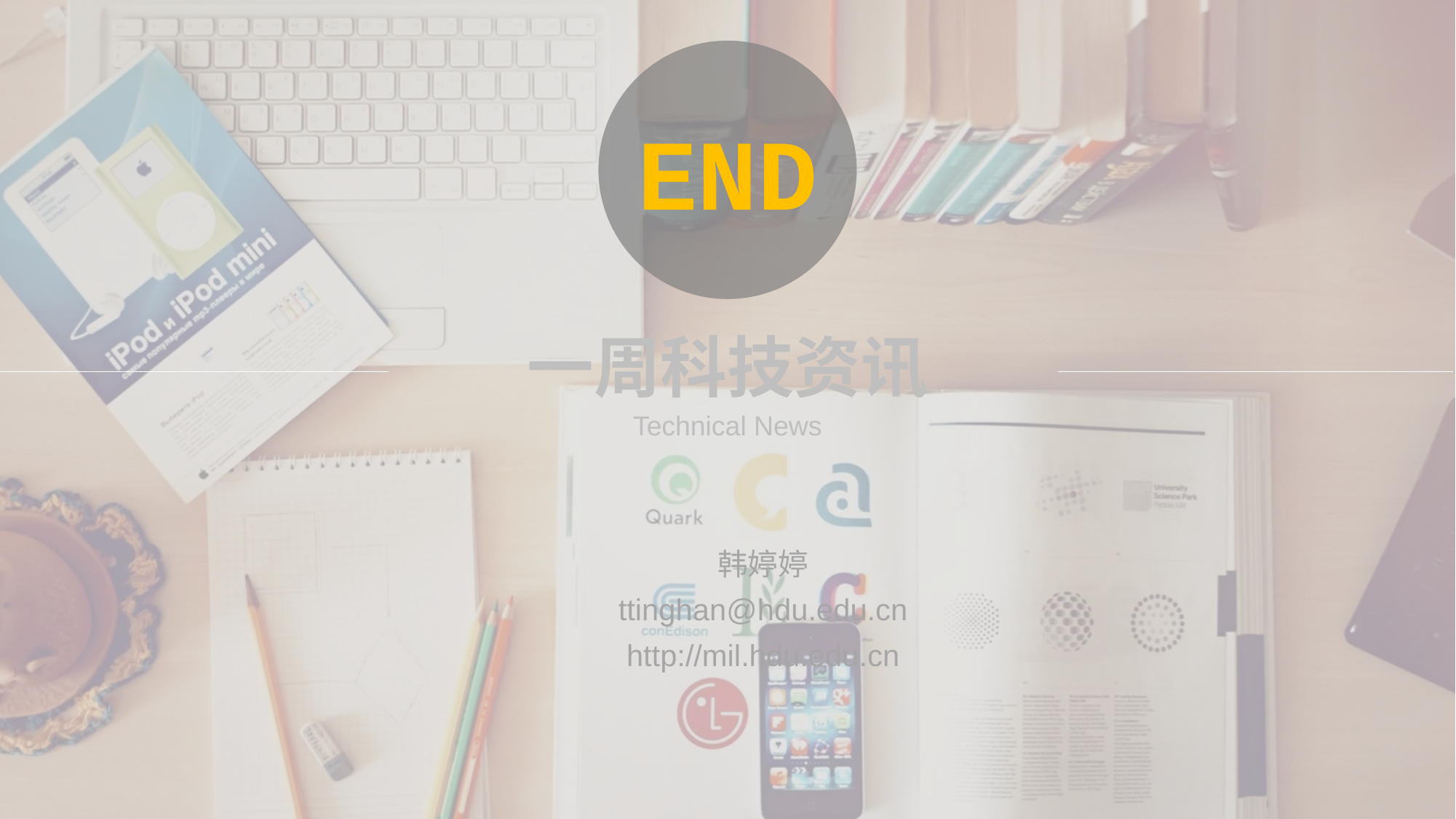

END
一周科技资讯
Technical News
韩婷婷
ttinghan@hdu.edu.cn
http://mil.hdu.edu.cn